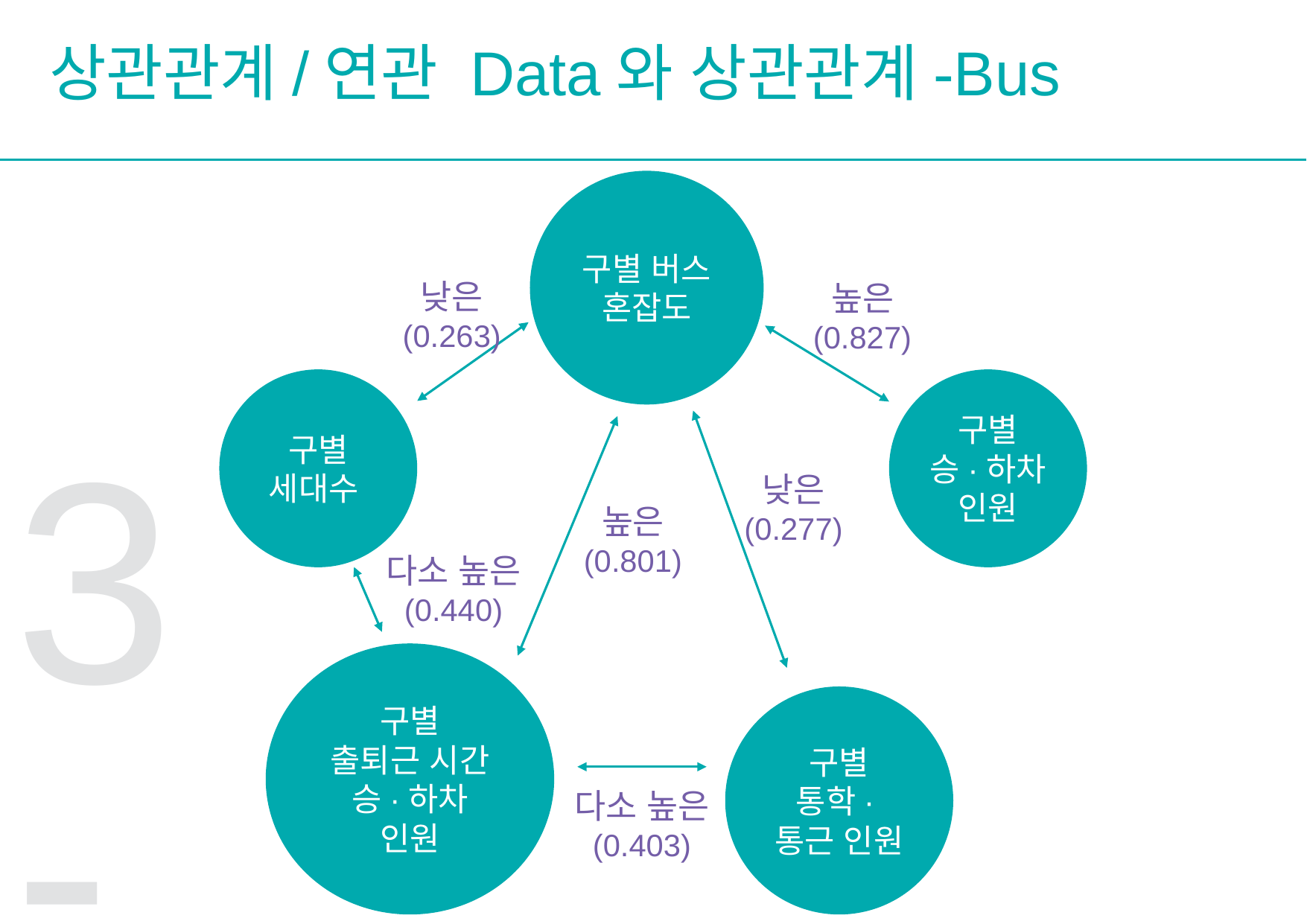

상관관계/연관 Data와 상관관계-Bus
구별 버스
혼잡도
낮은
(0.263)
높은
(0.827)
구별
세대수
구별
승·하차 인원
3-1
낮은
(0.277)
높은
(0.801)
다소 높은
(0.440)
구별
출퇴근 시간 승·하차 인원
구별
통학·통근 인원
다소 높은
(0.403)